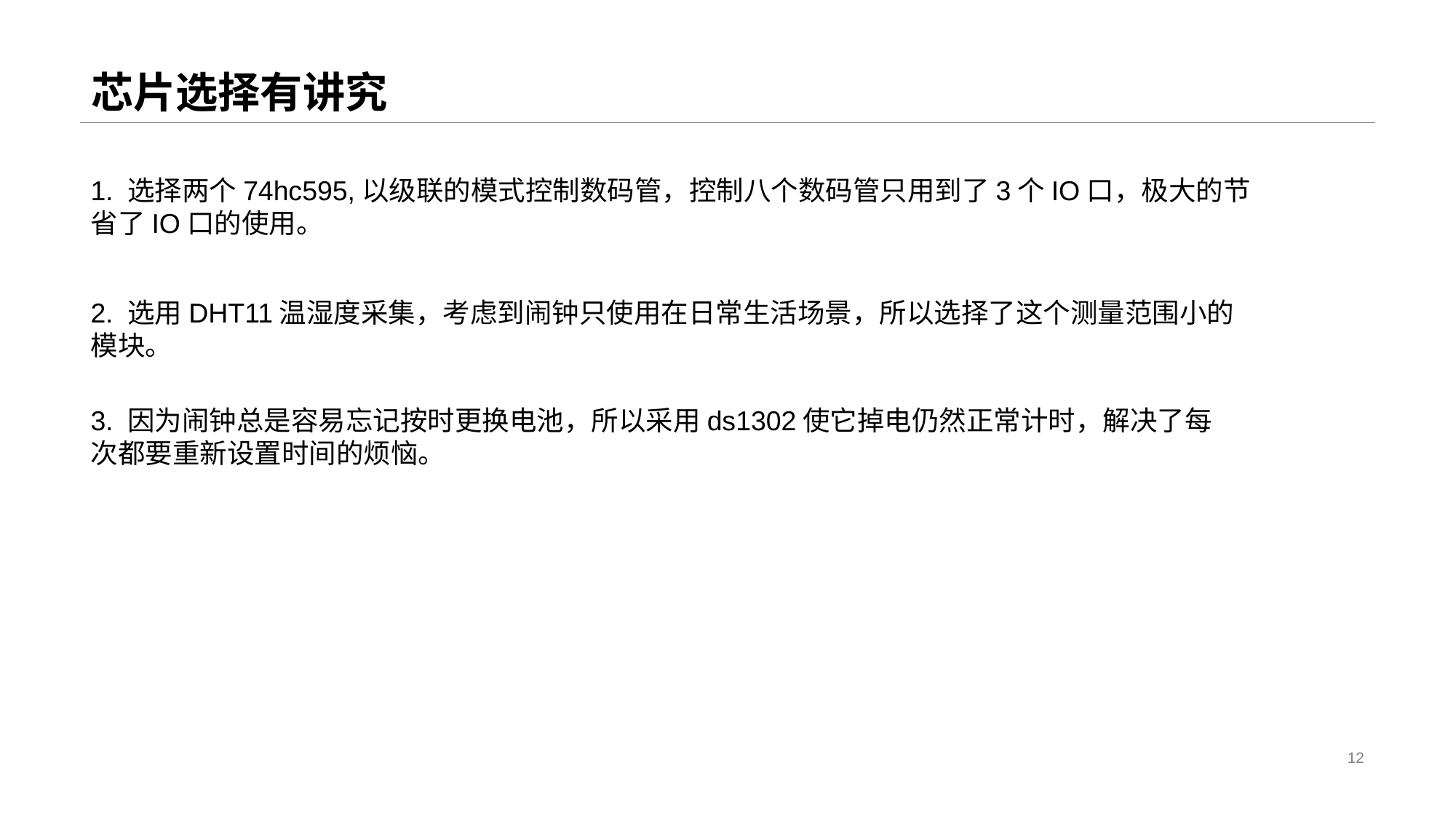

# 芯片选择有讲究
1. 选择两个74hc595,以级联的模式控制数码管，控制八个数码管只用到了3个IO口，极大的节省了IO口的使用。
2. 选用DHT11温湿度采集，考虑到闹钟只使用在日常生活场景，所以选择了这个测量范围小的模块。
3. 因为闹钟总是容易忘记按时更换电池，所以采用ds1302使它掉电仍然正常计时，解决了每次都要重新设置时间的烦恼。
12